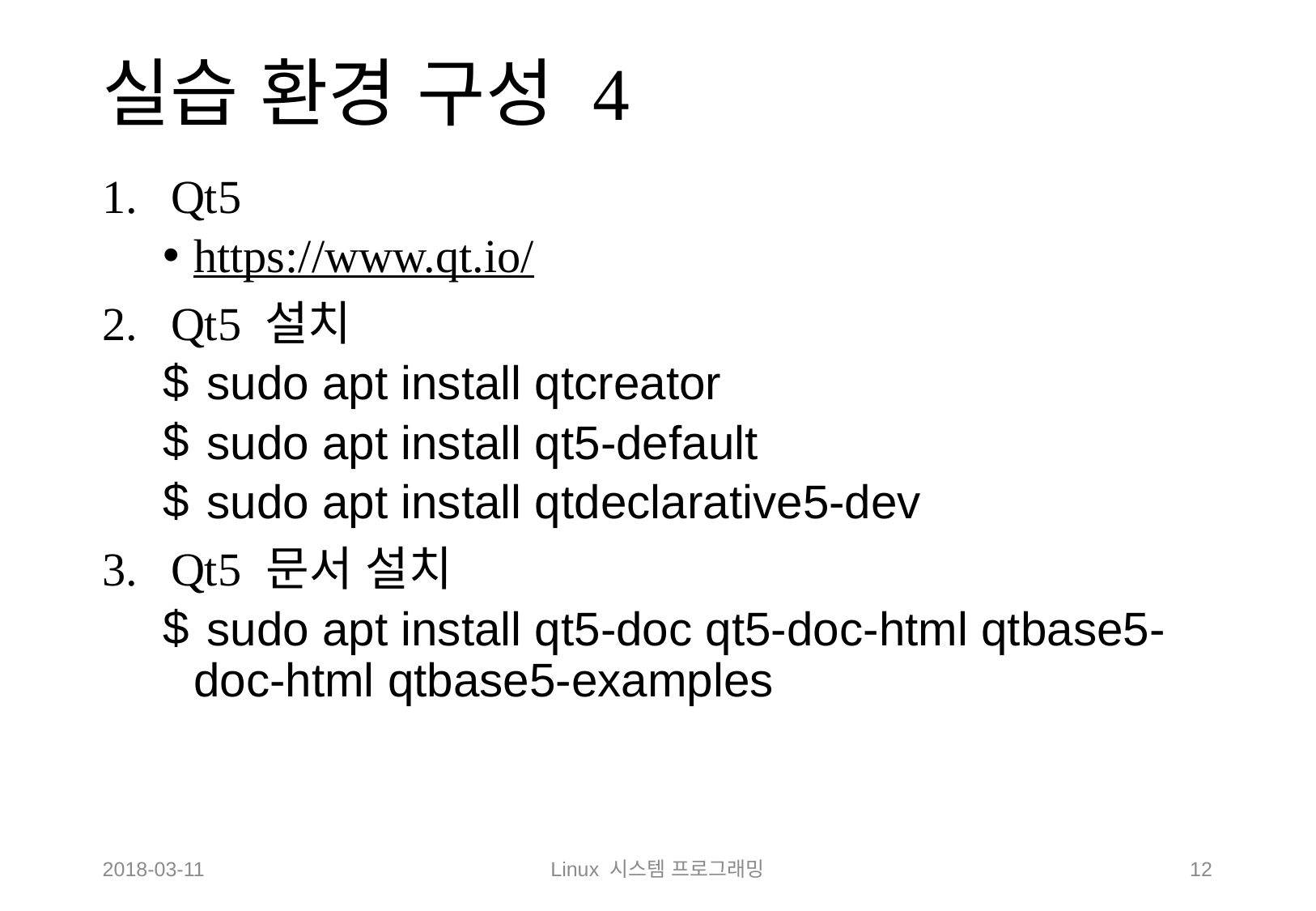

# 실습 환경 구성 4
Qt5
https://www.qt.io/
Qt5 설치
 sudo apt install qtcreator
 sudo apt install qt5-default
 sudo apt install qtdeclarative5-dev
Qt5 문서 설치
 sudo apt install qt5-doc qt5-doc-html qtbase5-doc-html qtbase5-examples
2018-03-11
Linux 시스템 프로그래밍
12